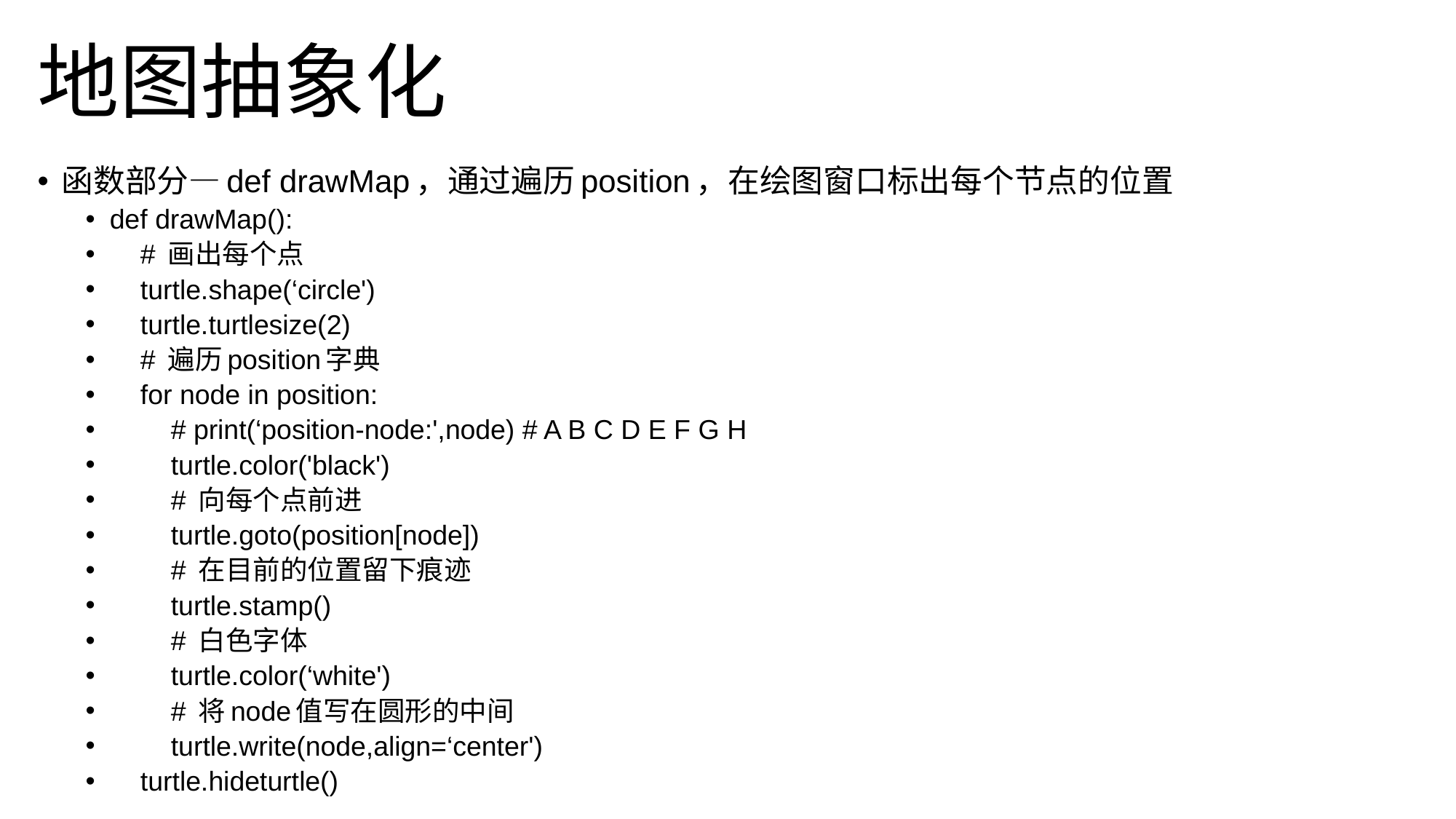

# 地图抽象化
函数部分—def drawMap，通过遍历position，在绘图窗口标出每个节点的位置
def drawMap():
    # 画出每个点
    turtle.shape(‘circle')
    turtle.turtlesize(2)
    # 遍历position字典
    for node in position:
        # print(‘position-node:',node) # A B C D E F G H
        turtle.color('black')
        # 向每个点前进
        turtle.goto(position[node])
        # 在目前的位置留下痕迹
        turtle.stamp()
        # 白色字体
        turtle.color(‘white')
        # 将node值写在圆形的中间
        turtle.write(node,align=‘center')
    turtle.hideturtle()